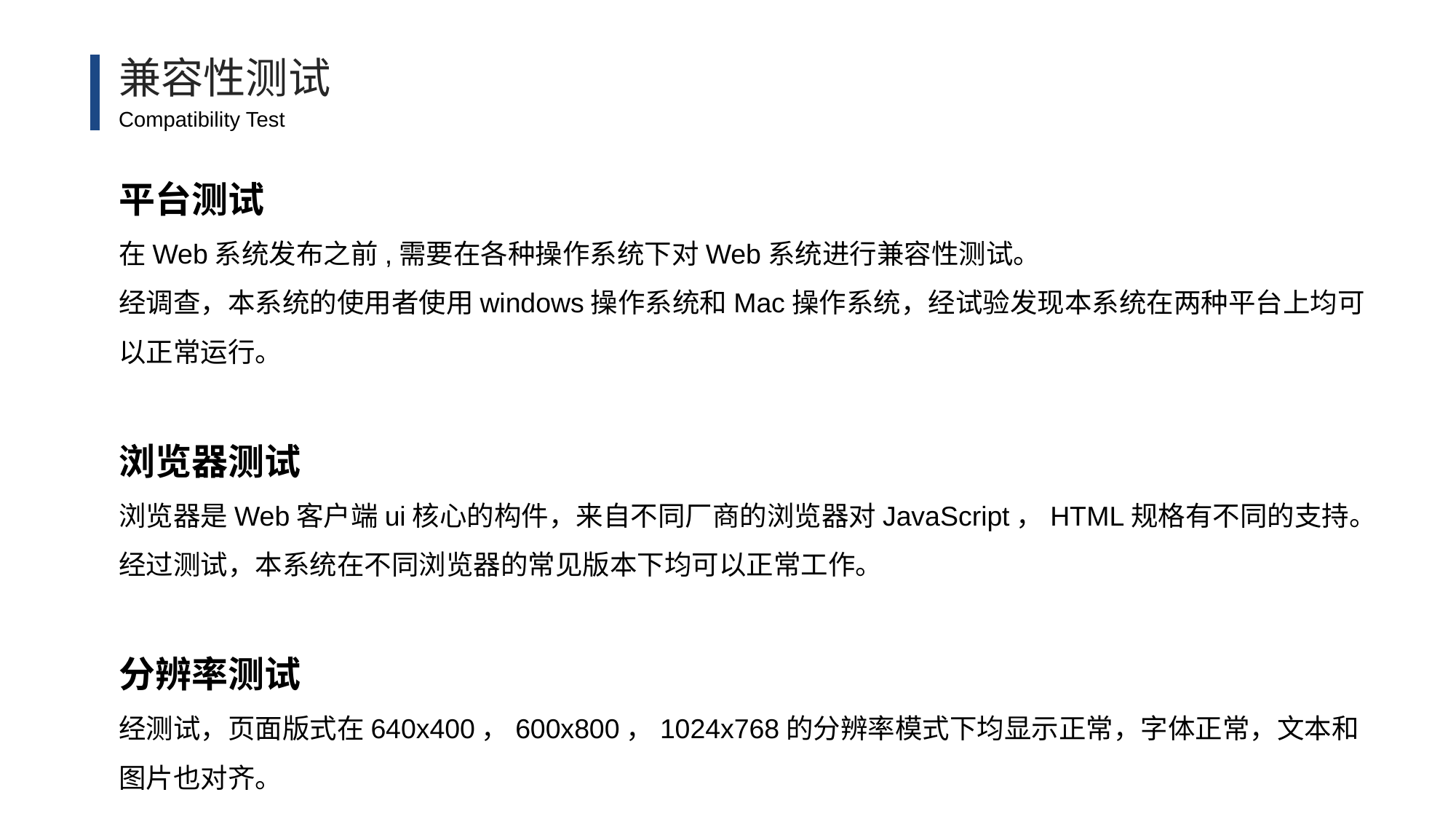

兼容性测试
Compatibility Test
平台测试
在Web系统发布之前,需要在各种操作系统下对Web系统进行兼容性测试。
经调查，本系统的使用者使用windows操作系统和Mac操作系统，经试验发现本系统在两种平台上均可以正常运行。

浏览器测试
浏览器是Web客户端ui核心的构件，来自不同厂商的浏览器对JavaScript，HTML规格有不同的支持。经过测试，本系统在不同浏览器的常见版本下均可以正常工作。

分辨率测试
经测试，页面版式在640x400，600x800，1024x768的分辨率模式下均显示正常，字体正常，文本和图片也对齐。